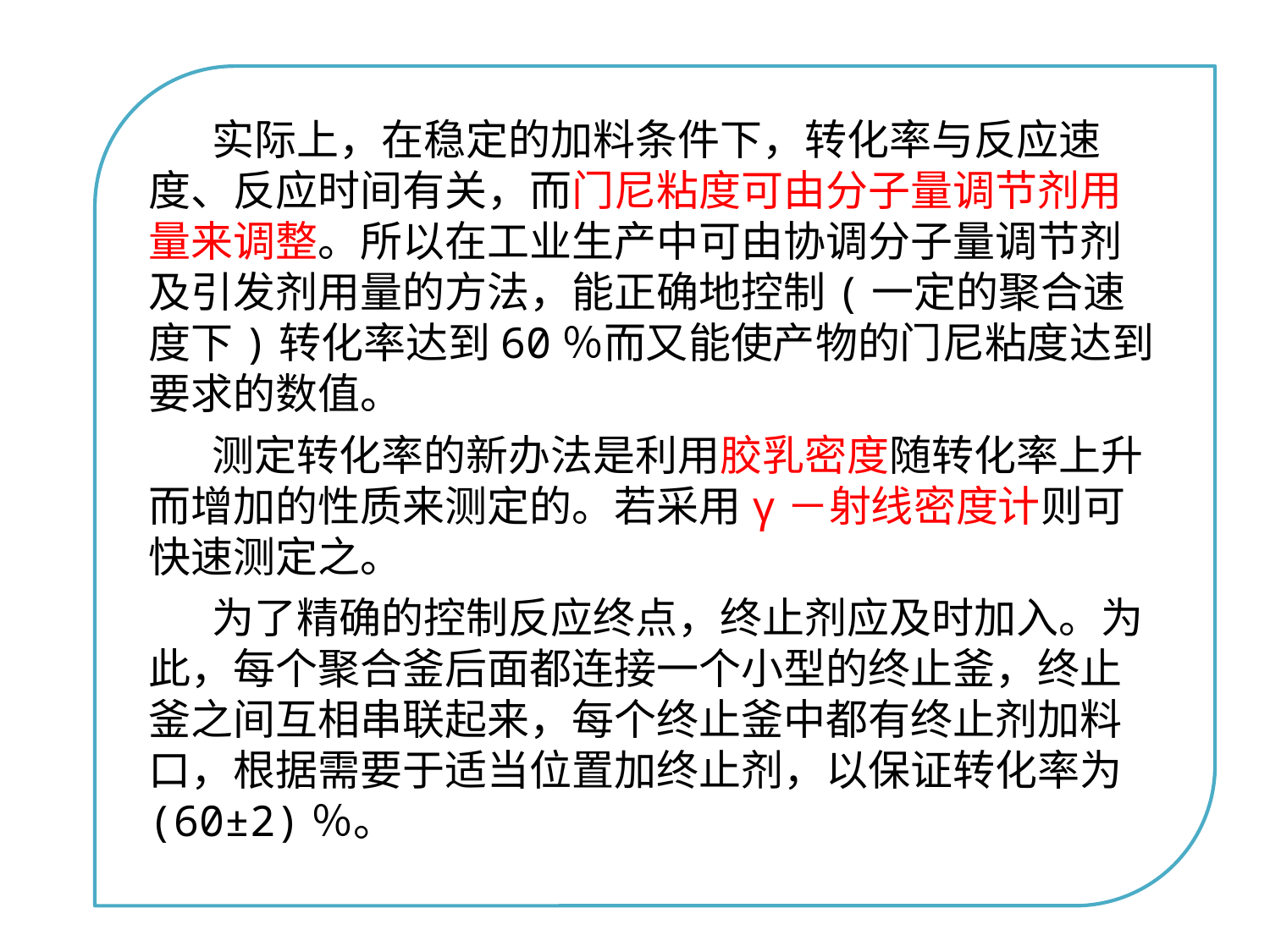

实际上，在稳定的加料条件下，转化率与反应速度、反应时间有关，而门尼粘度可由分子量调节剂用量来调整。所以在工业生产中可由协调分子量调节剂及引发剂用量的方法，能正确地控制(一定的聚合速度下)转化率达到60％而又能使产物的门尼粘度达到要求的数值。
测定转化率的新办法是利用胶乳密度随转化率上升而增加的性质来测定的。若采用γ－射线密度计则可快速测定之。
为了精确的控制反应终点，终止剂应及时加入。为此，每个聚合釜后面都连接一个小型的终止釜，终止釜之间互相串联起来，每个终止釜中都有终止剂加料口，根据需要于适当位置加终止剂，以保证转化率为(60±2)％。
点击添加文本
点击添加文本
点击添加文本
点击添加文本